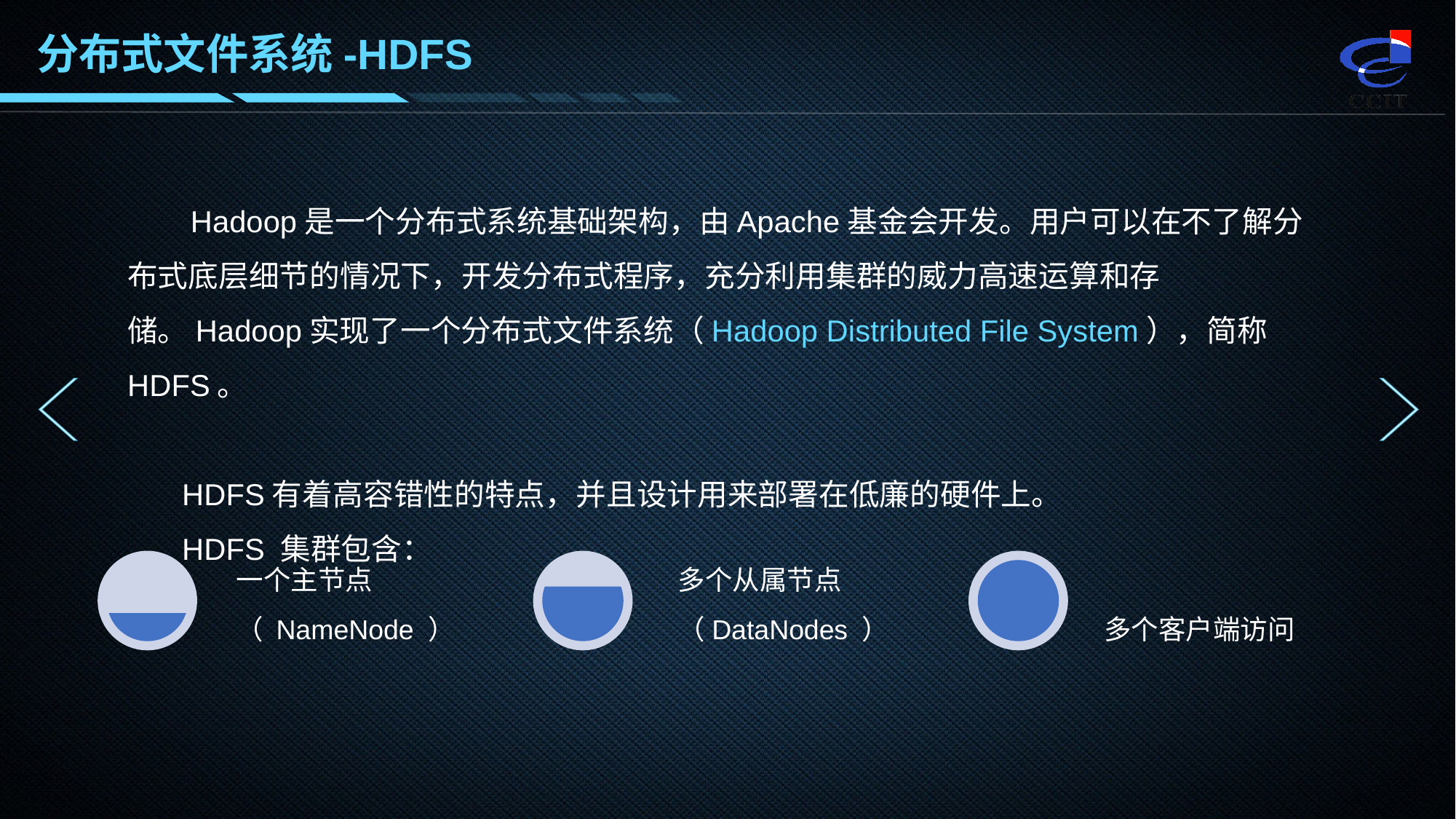

分布式文件系统-HDFS
 Hadoop是一个分布式系统基础架构，由Apache基金会开发。用户可以在不了解分布式底层细节的情况下，开发分布式程序，充分利用集群的威力高速运算和存储。Hadoop实现了一个分布式文件系统（Hadoop Distributed File System），简称HDFS。

HDFS有着高容错性的特点，并且设计用来部署在低廉的硬件上。
HDFS 集群包含：

一个主节点（ NameNode ）

多个从属节点（DataNodes ）

多个客户端访问